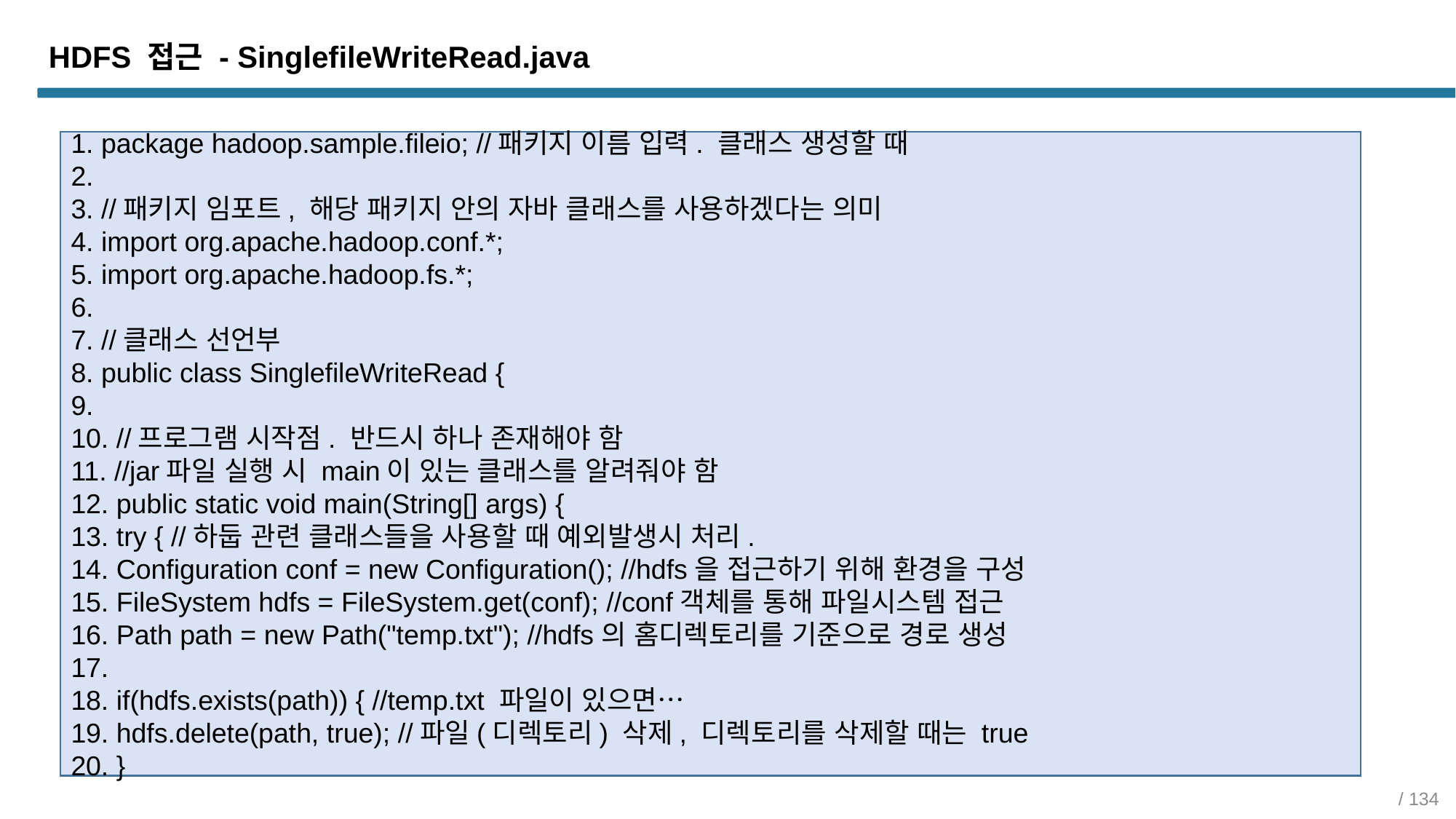

HDFS 접근 - SinglefileWriteRead.java
1. package hadoop.sample.fileio; //패키지 이름 입력. 클래스 생성할 때
2.
3. //패키지 임포트, 해당 패키지 안의 자바 클래스를 사용하겠다는 의미
4. import org.apache.hadoop.conf.*;
5. import org.apache.hadoop.fs.*;
6.
7. //클래스 선언부
8. public class SinglefileWriteRead {
9.
10. //프로그램 시작점. 반드시 하나 존재해야 함
11. //jar파일 실행 시 main이 있는 클래스를 알려줘야 함
12. public static void main(String[] args) {
13. try { //하둡 관련 클래스들을 사용할 때 예외발생시 처리.
14. Configuration conf = new Configuration(); //hdfs을 접근하기 위해 환경을 구성
15. FileSystem hdfs = FileSystem.get(conf); //conf객체를 통해 파일시스템 접근
16. Path path = new Path("temp.txt"); //hdfs의 홈디렉토리를 기준으로 경로 생성
17.
18. if(hdfs.exists(path)) { //temp.txt 파일이 있으면…
19. hdfs.delete(path, true); //파일(디렉토리) 삭제, 디렉토리를 삭제할 때는 true
20. }
/ 134